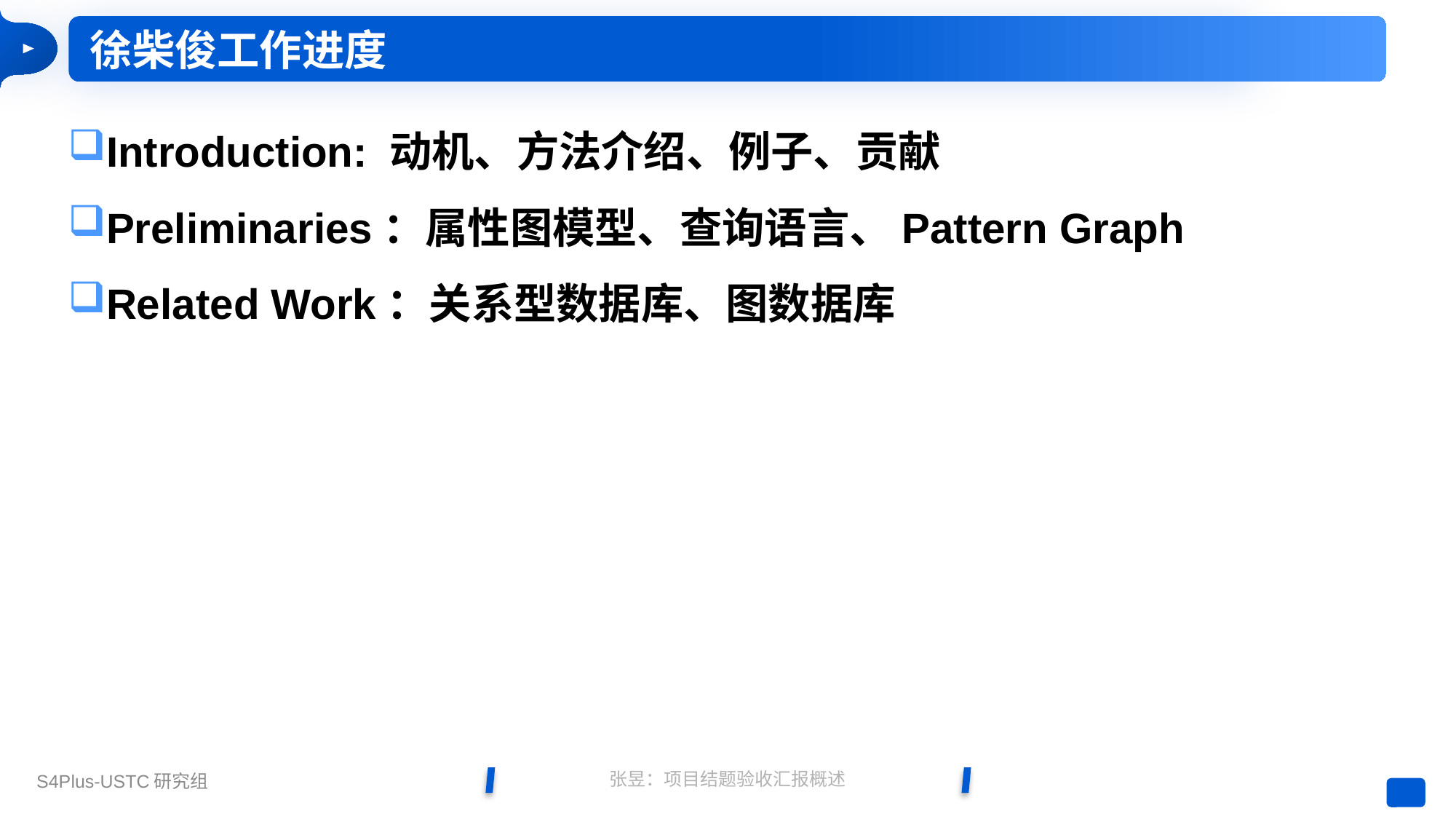

徐柴俊工作进度
Introduction: 动机、方法介绍、例子、贡献
Preliminaries：属性图模型、查询语言、Pattern Graph
Related Work：关系型数据库、图数据库
张昱：项目结题验收汇报概述
3